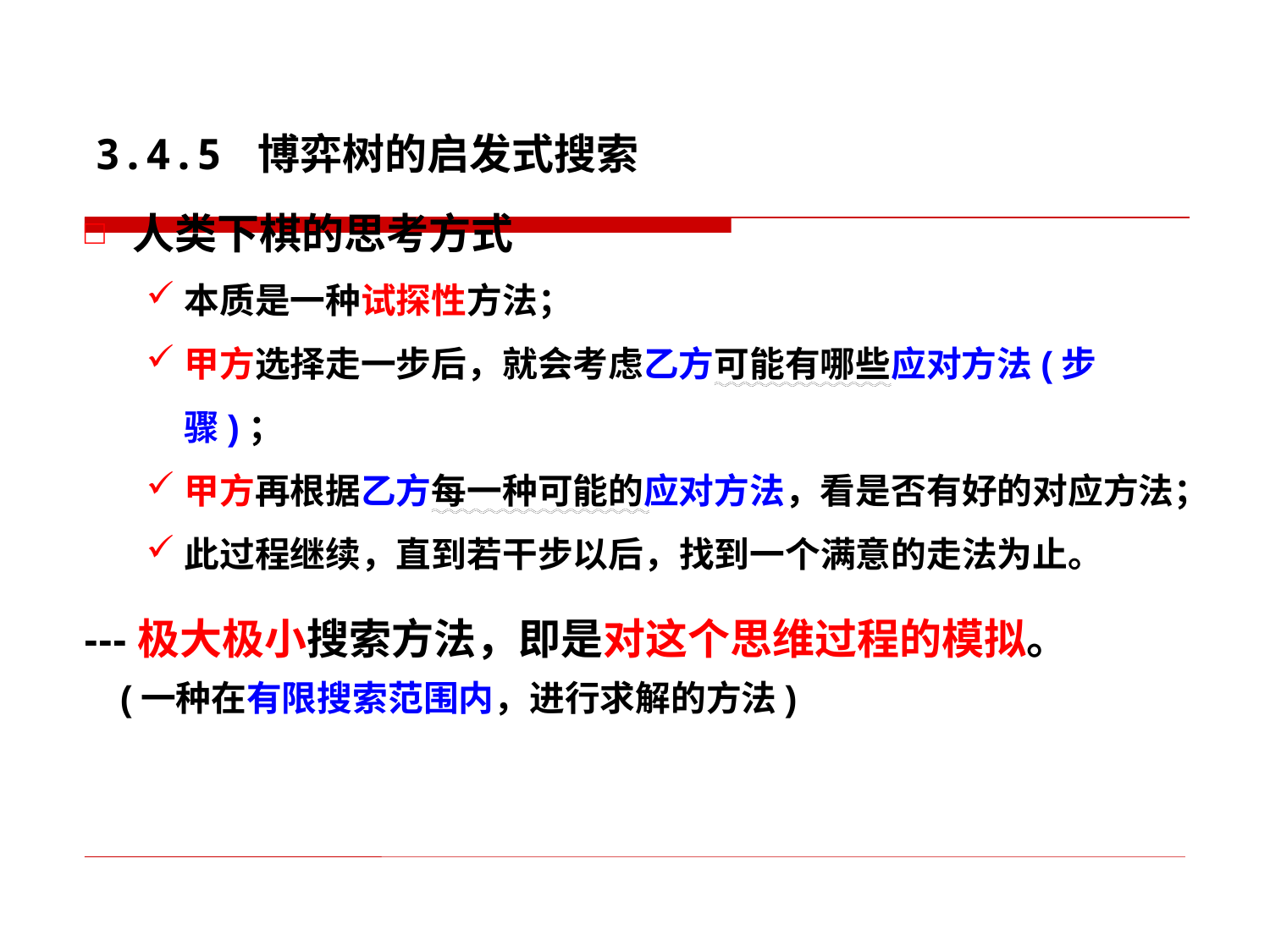

# 3.4.5 博弈树的启发式搜索
人类下棋的思考方式
本质是一种试探性方法；
甲方选择走一步后，就会考虑乙方可能有哪些应对方法(步骤)；
甲方再根据乙方每一种可能的应对方法，看是否有好的对应方法；
此过程继续，直到若干步以后，找到一个满意的走法为止。
---极大极小搜索方法，即是对这个思维过程的模拟。
   (一种在有限搜索范围内，进行求解的方法)